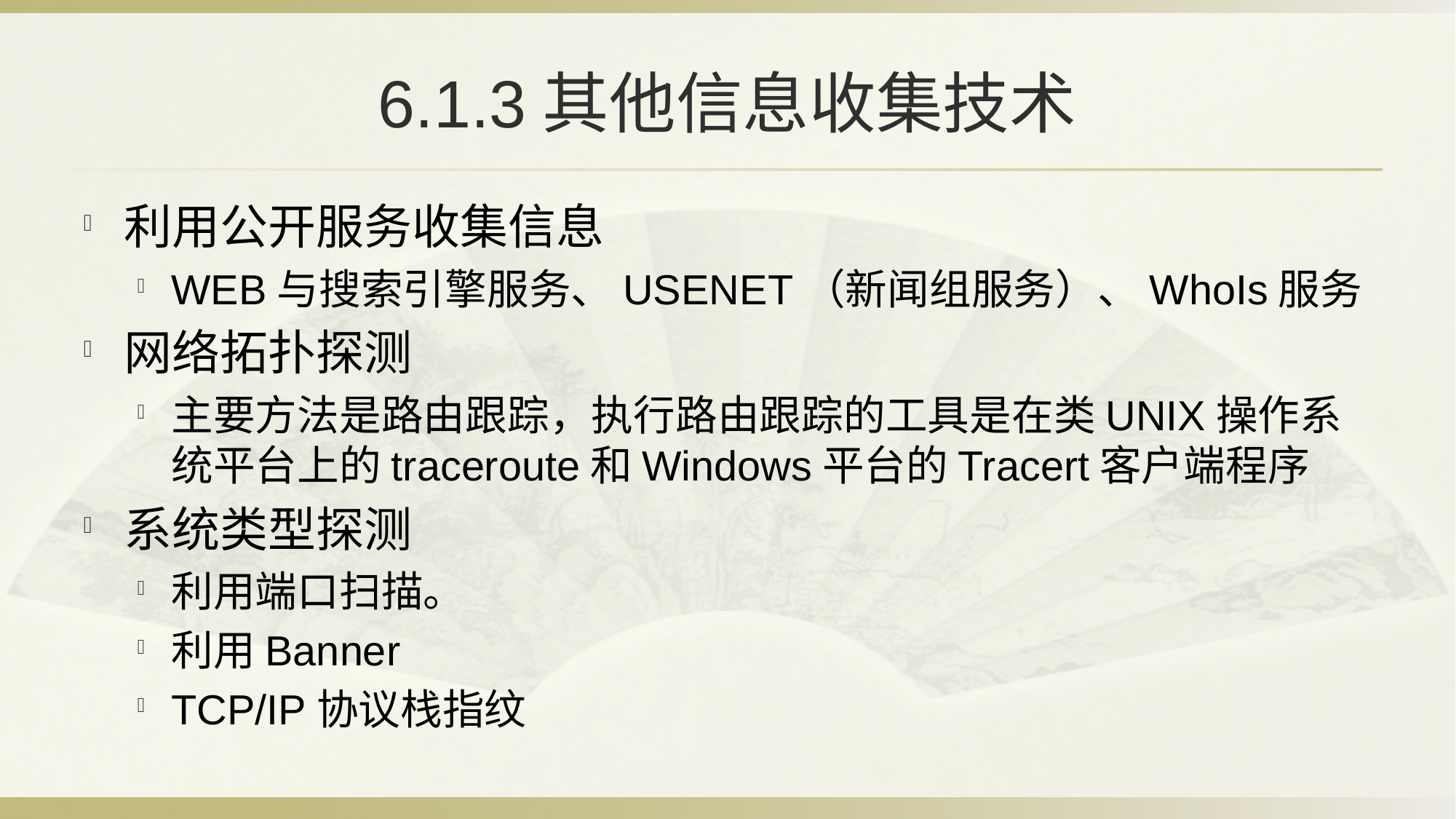

# 6.1.3其他信息收集技术
利用公开服务收集信息
WEB与搜索引擎服务、USENET（新闻组服务）、WhoIs服务
网络拓扑探测
主要方法是路由跟踪，执行路由跟踪的工具是在类UNIX操作系统平台上的traceroute和Windows平台的Tracert客户端程序
系统类型探测
利用端口扫描。
利用Banner
TCP/IP协议栈指纹